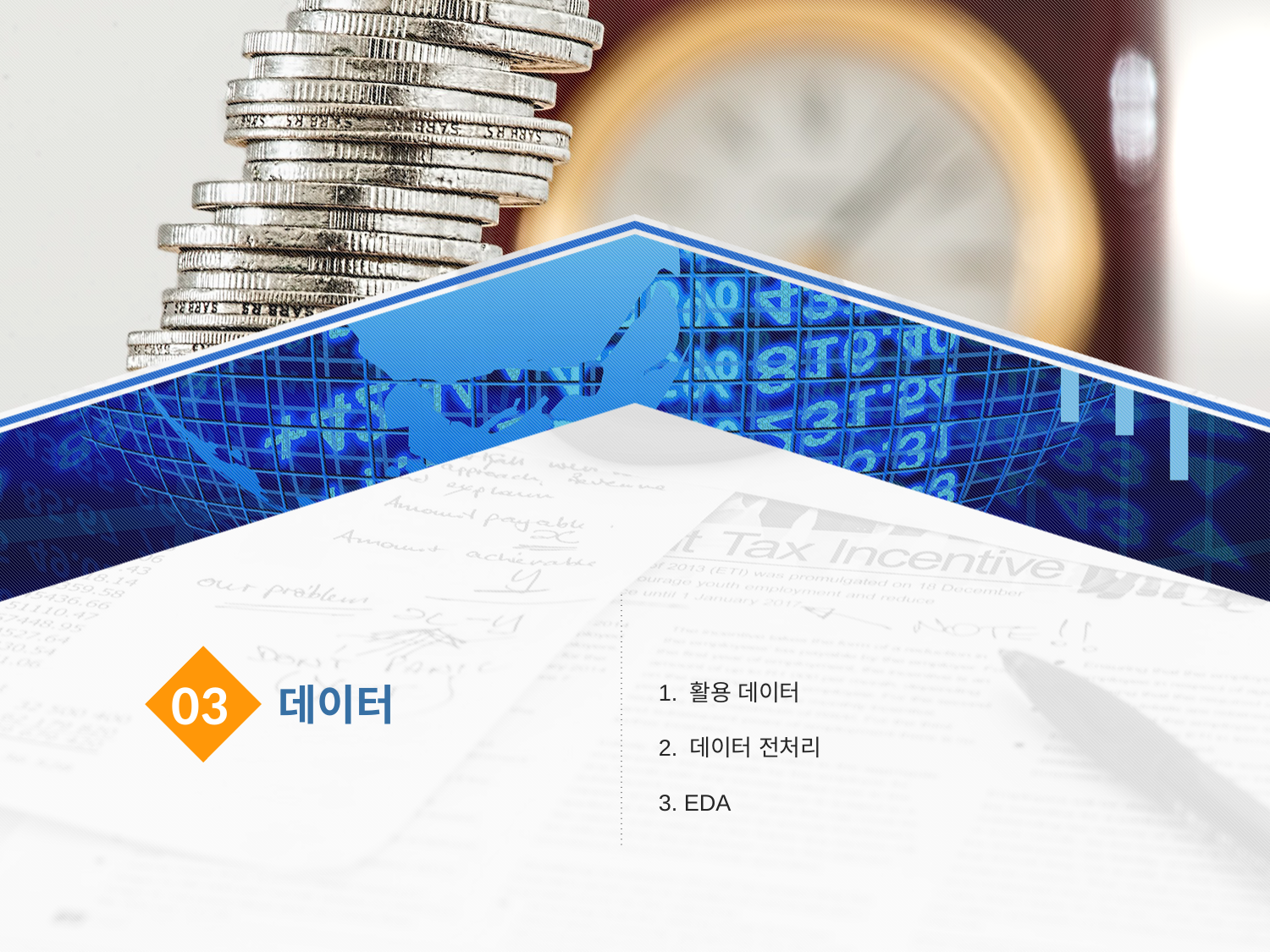

활용 데이터
 데이터 전처리
 EDA
03
데이터